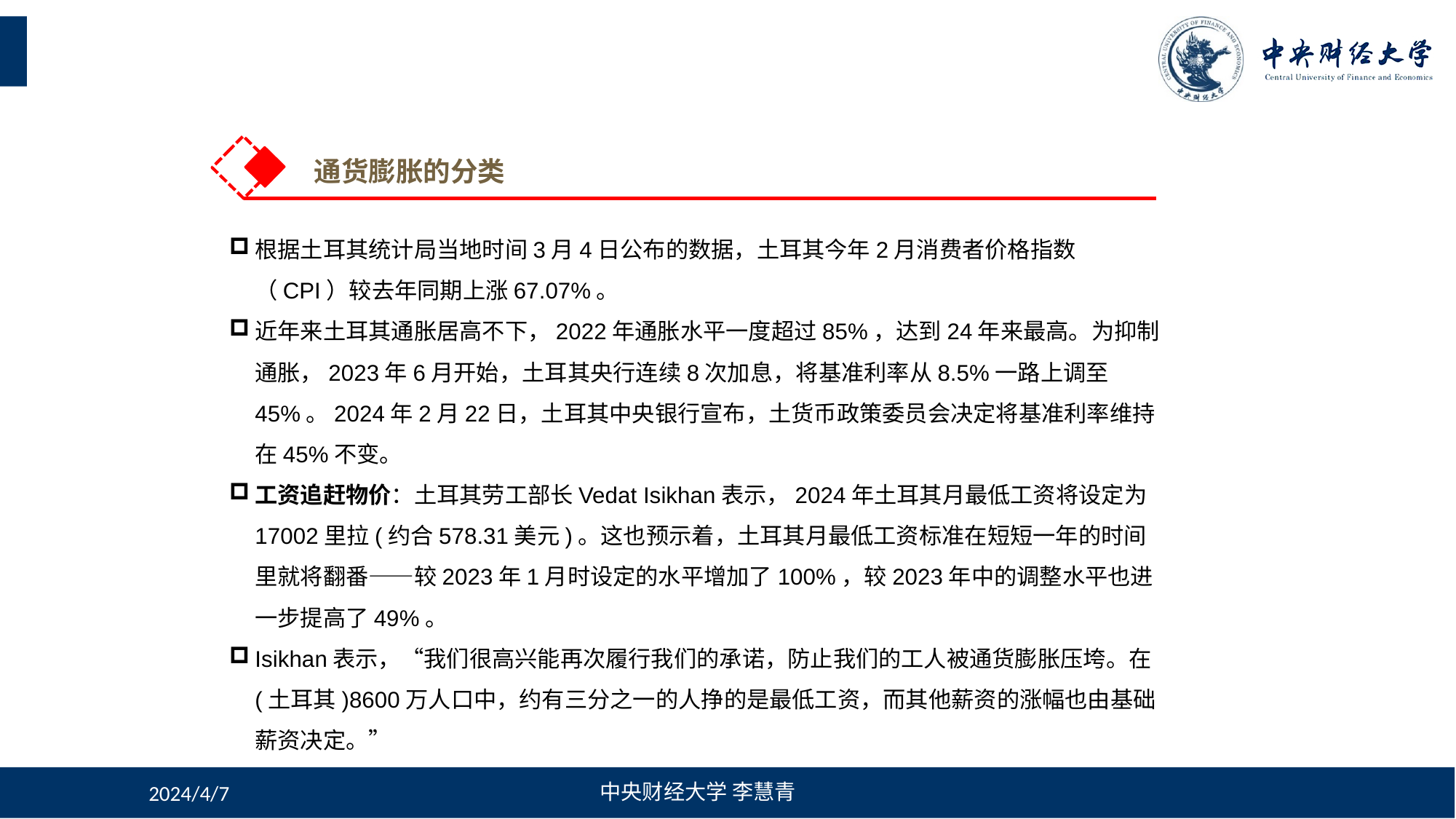

通货膨胀的分类
根据土耳其统计局当地时间3月4日公布的数据，土耳其今年2月消费者价格指数（CPI）较去年同期上涨67.07%。
近年来土耳其通胀居高不下，2022年通胀水平一度超过85%，达到24年来最高。为抑制通胀，2023年6月开始，土耳其央行连续8次加息，将基准利率从8.5%一路上调至45%。2024年2月22日，土耳其中央银行宣布，土货币政策委员会决定将基准利率维持在45%不变。
工资追赶物价：土耳其劳工部长Vedat Isikhan表示，2024年土耳其月最低工资将设定为17002里拉(约合578.31美元)。这也预示着，土耳其月最低工资标准在短短一年的时间里就将翻番——较2023年1月时设定的水平增加了100%，较2023年中的调整水平也进一步提高了49%。
Isikhan表示，“我们很高兴能再次履行我们的承诺，防止我们的工人被通货膨胀压垮。在(土耳其)8600万人口中，约有三分之一的人挣的是最低工资，而其他薪资的涨幅也由基础薪资决定。”